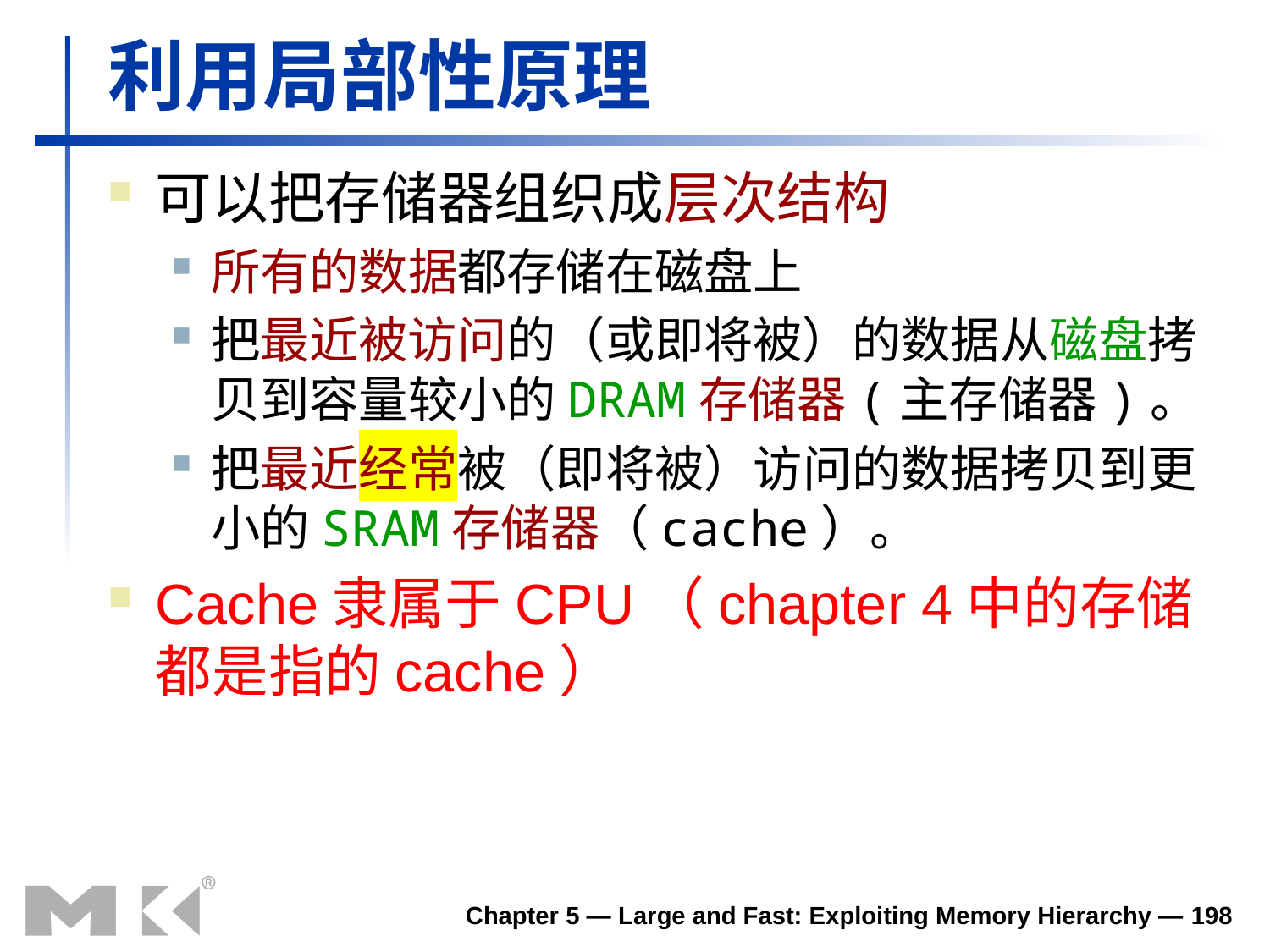

# 利用局部性原理
可以把存储器组织成层次结构
所有的数据都存储在磁盘上
把最近被访问的（或即将被）的数据从磁盘拷贝到容量较小的DRAM存储器(主存储器)。
把最近经常被（即将被）访问的数据拷贝到更小的SRAM存储器（cache）。
Cache隶属于CPU（chapter 4中的存储都是指的cache）
Chapter 5 — Large and Fast: Exploiting Memory Hierarchy — 198